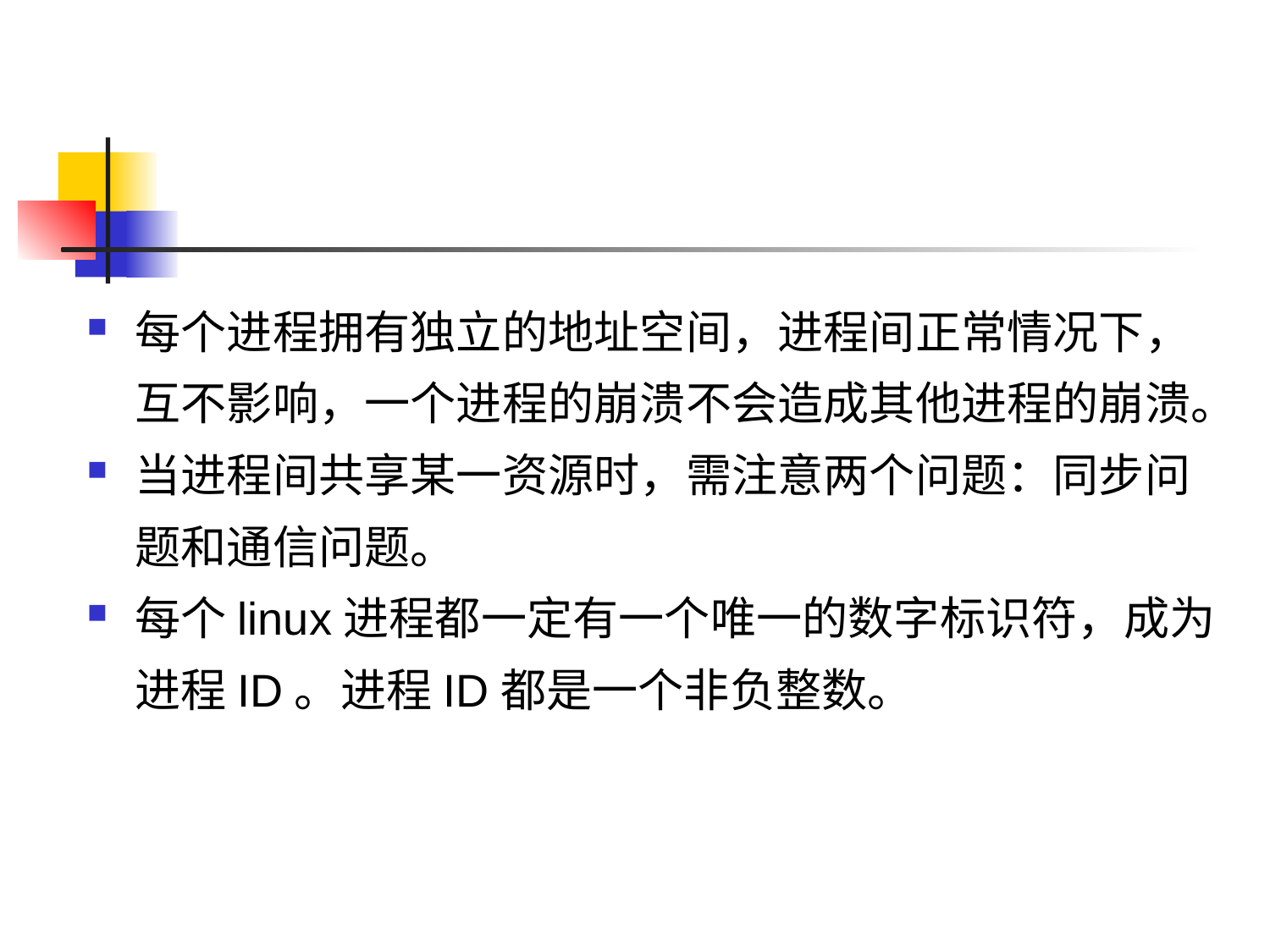

#
每个进程拥有独立的地址空间，进程间正常情况下，互不影响，一个进程的崩溃不会造成其他进程的崩溃。
当进程间共享某一资源时，需注意两个问题：同步问题和通信问题。
每个linux进程都一定有一个唯一的数字标识符，成为进程ID。进程ID都是一个非负整数。